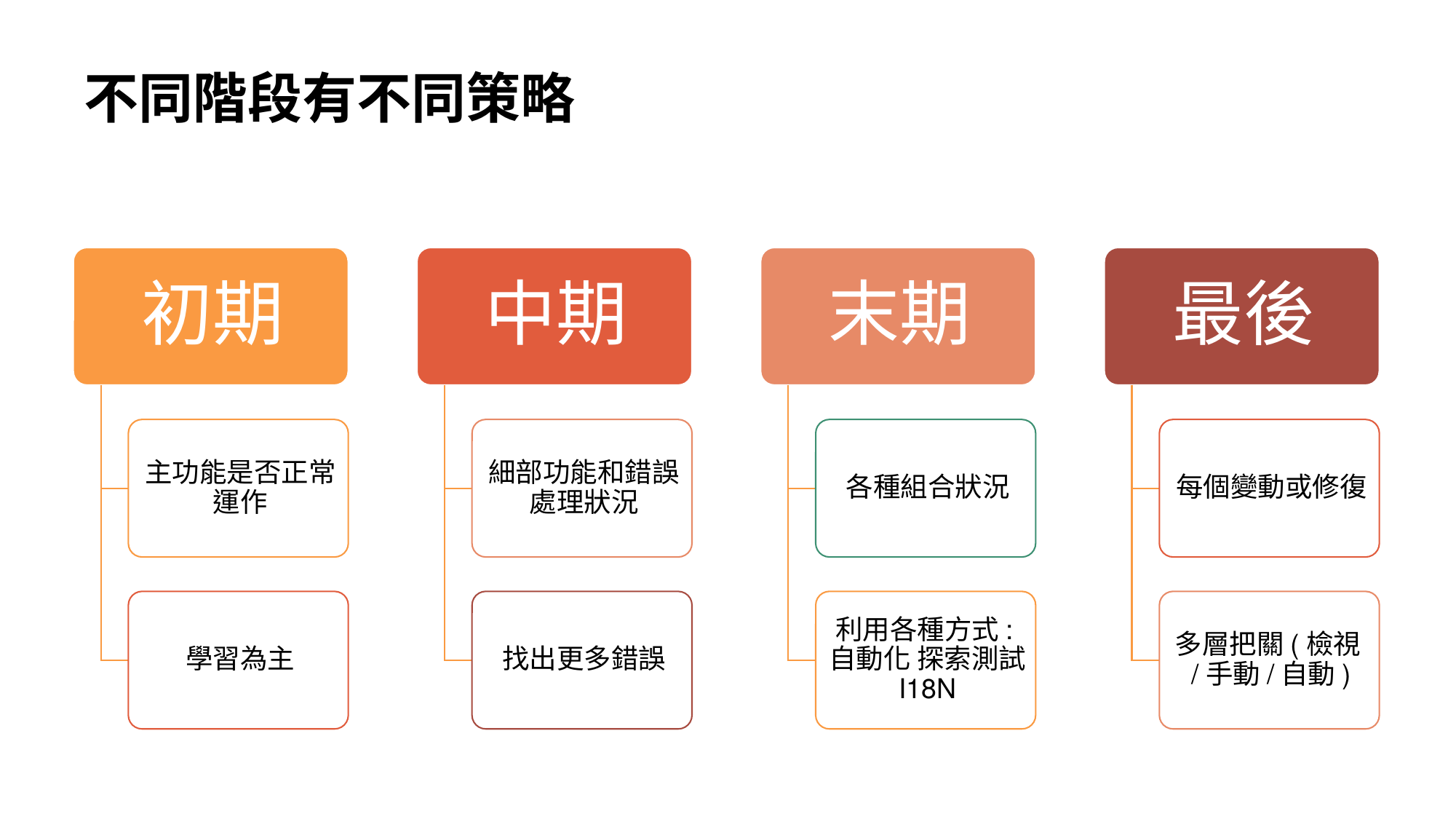

# 不同階段有不同策略
初期
主功能是否正常運作
學習為主
中期
細部功能和錯誤處理狀況
找出更多錯誤
末期
各種組合狀況
利用各種方式:自動化 探索測試 I18N
最後
每個變動或修復
多層把關(檢視/手動/自動)